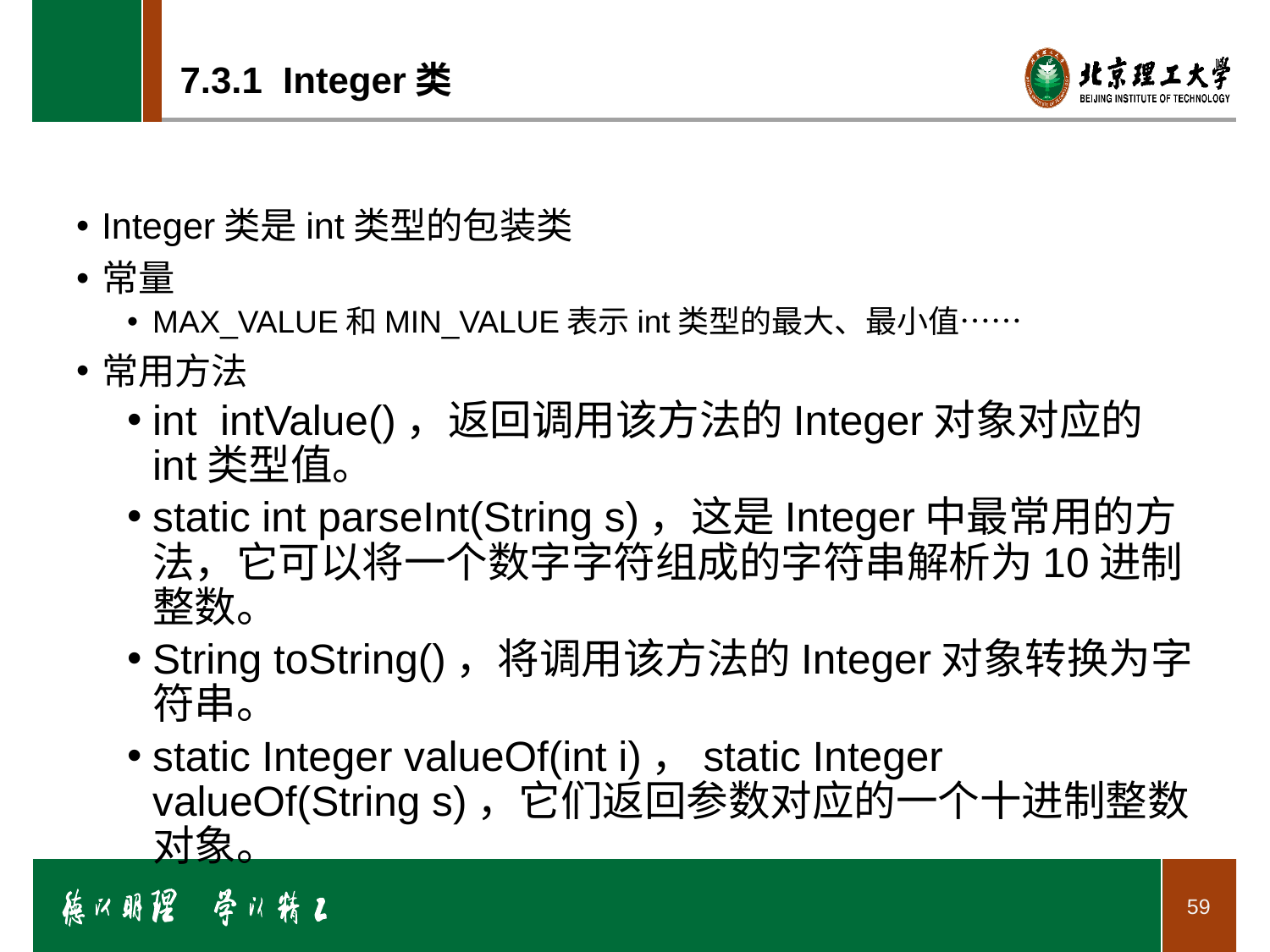

# 7.3.1  Integer类
Integer类是int类型的包装类
常量
MAX_VALUE和MIN_VALUE表示int类型的最大、最小值……
常用方法
int  intValue()，返回调用该方法的Integer对象对应的int类型值。
static int parseInt(String s)，这是Integer中最常用的方法，它可以将一个数字字符组成的字符串解析为10进制整数。
String toString()，将调用该方法的Integer对象转换为字符串。
static Integer valueOf(int i)，static Integer valueOf(String s)，它们返回参数对应的一个十进制整数对象。